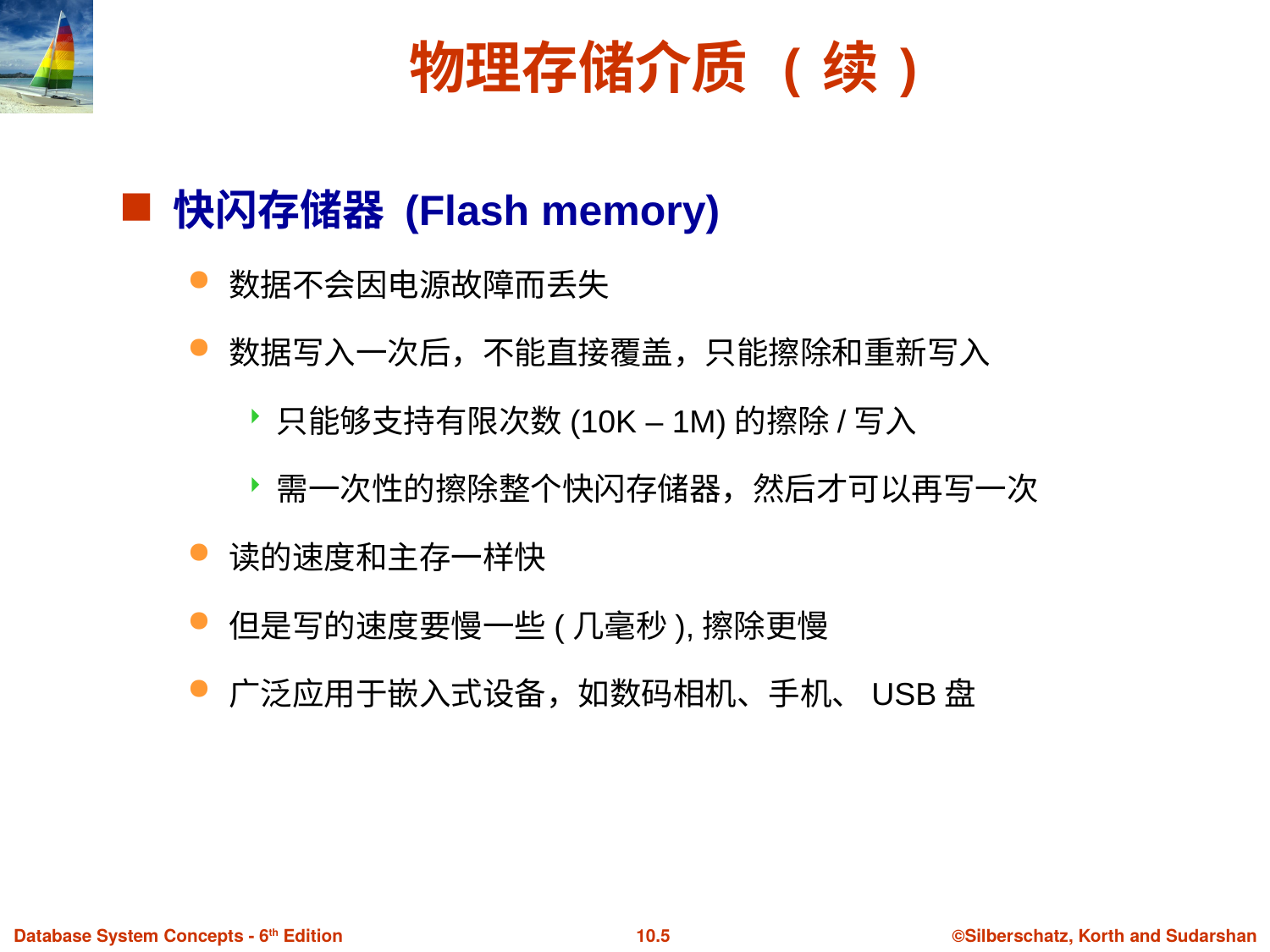

# 物理存储介质 (续)
快闪存储器 (Flash memory)
数据不会因电源故障而丢失
数据写入一次后，不能直接覆盖，只能擦除和重新写入
只能够支持有限次数(10K – 1M)的擦除/写入
需一次性的擦除整个快闪存储器，然后才可以再写一次
读的速度和主存一样快
但是写的速度要慢一些(几毫秒),擦除更慢
广泛应用于嵌入式设备，如数码相机、手机、USB盘